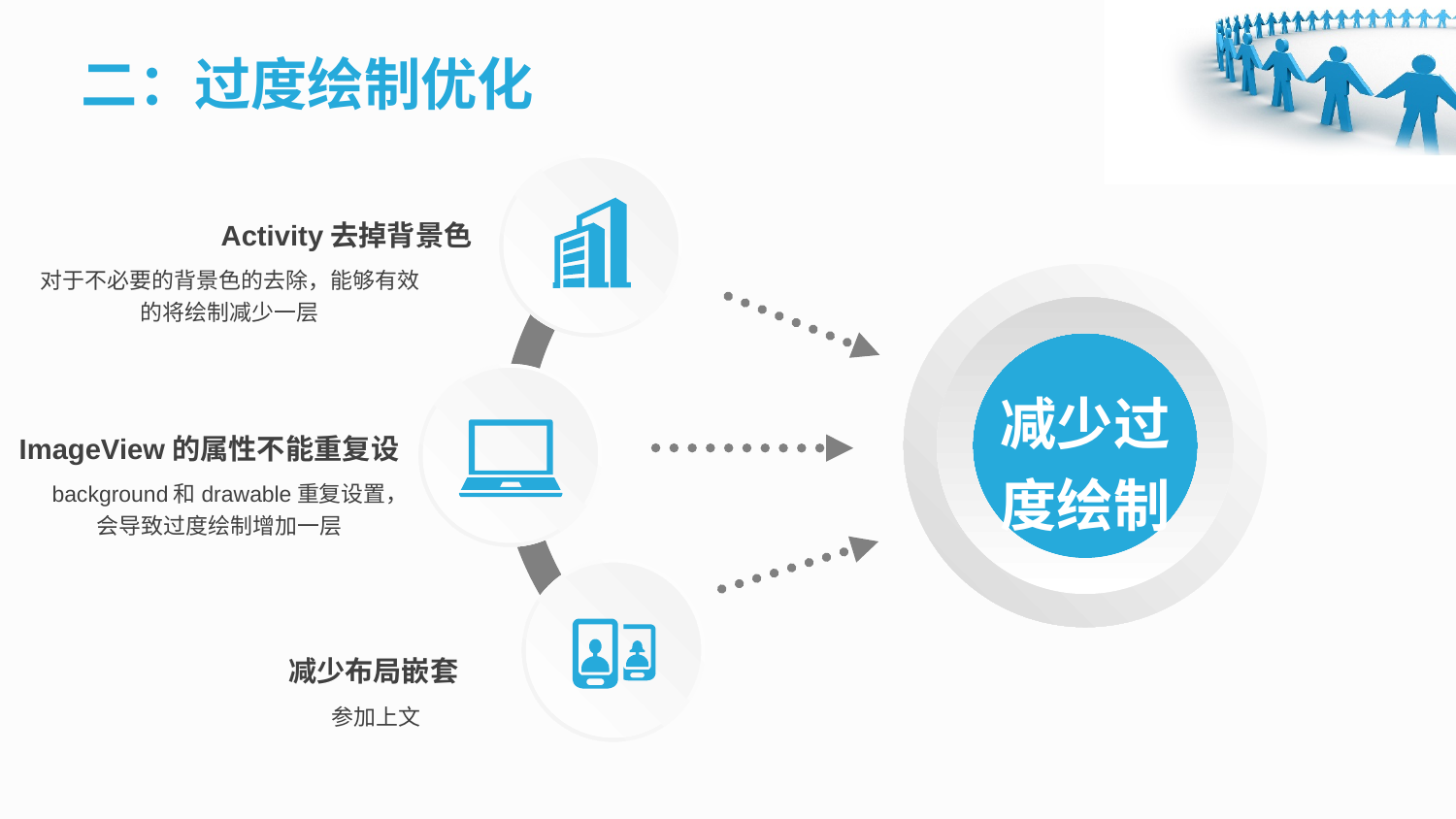

二：过度绘制优化

Activity去掉背景色
对于不必要的背景色的去除，能够有效的将绘制减少一层

减少过度绘制

ImageView的属性不能重复设

background和drawable重复设置，会导致过度绘制增加一层

减少布局嵌套
参加上文